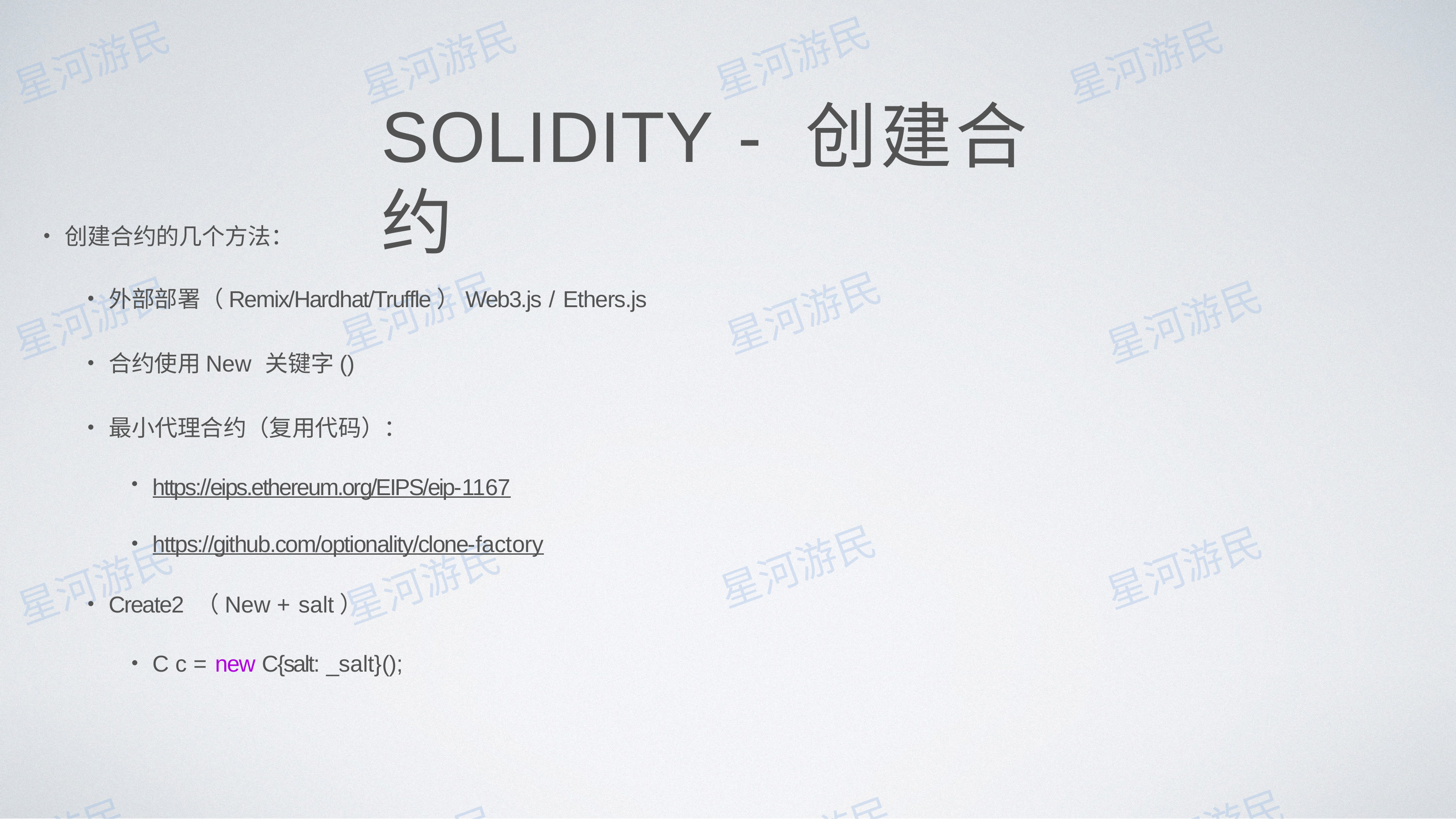

SOLIDITY - 创建合约
创建合约的⼏个⽅法：
外部部署（Remix/Hardhat/Truffle）Web3.js / Ethers.js

合约使⽤New 关键字()

最⼩代理合约（复⽤代码）：
https://eips.ethereum.org/EIPS/eip-1167

https://github.com/optionality/clone-factory

Create2 （New + salt）
C c = new C{salt: _salt}();